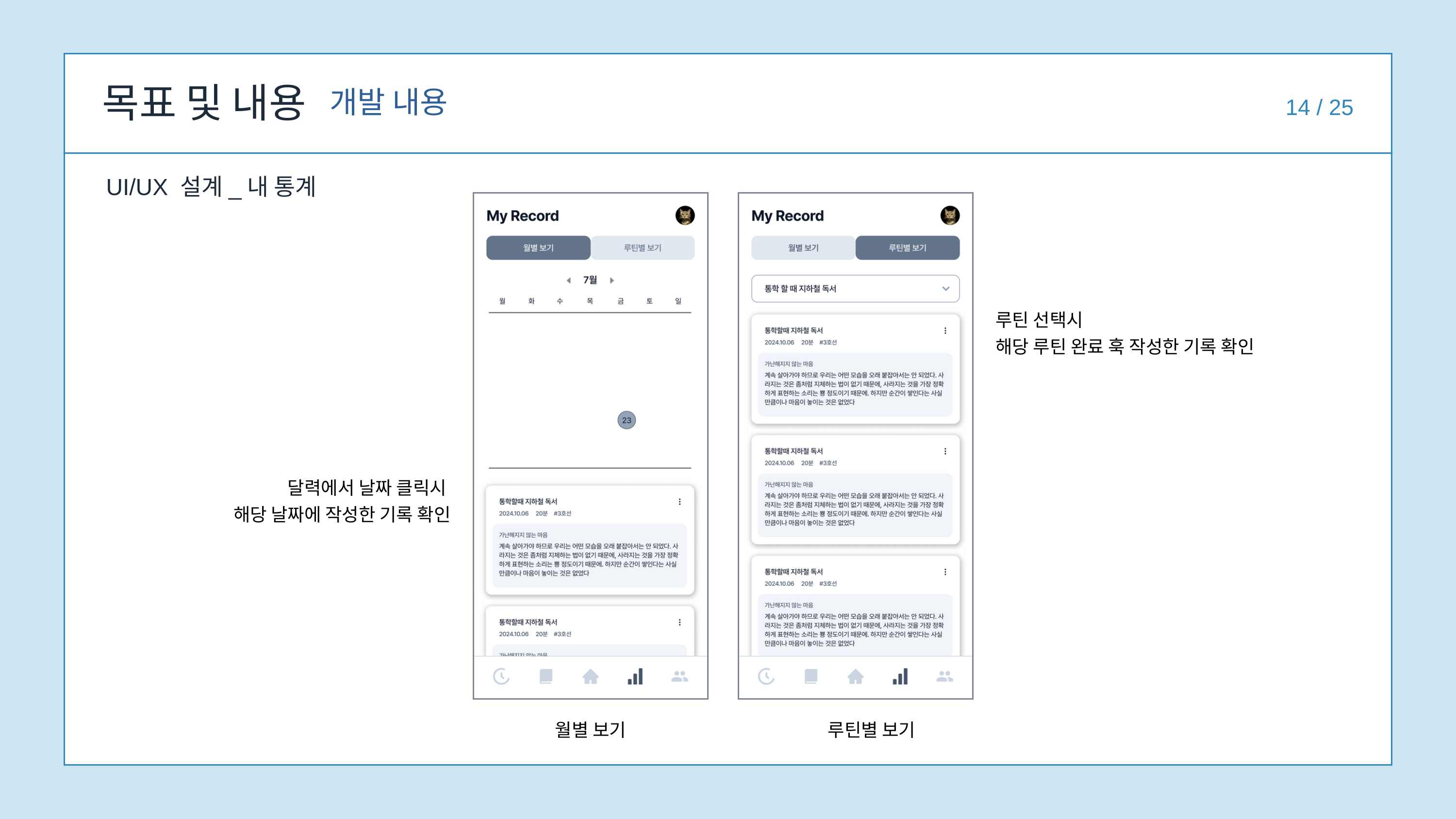

목표 및 내용
개발 내용
14 / 25

UI/UX 설계_내 통계

루틴 선택시
해당 루틴 완료 훅 작성한 기록 확인
달력에서 날짜 클릭시
해당 날짜에 작성한 기록 확인
월별 보기
루틴별 보기